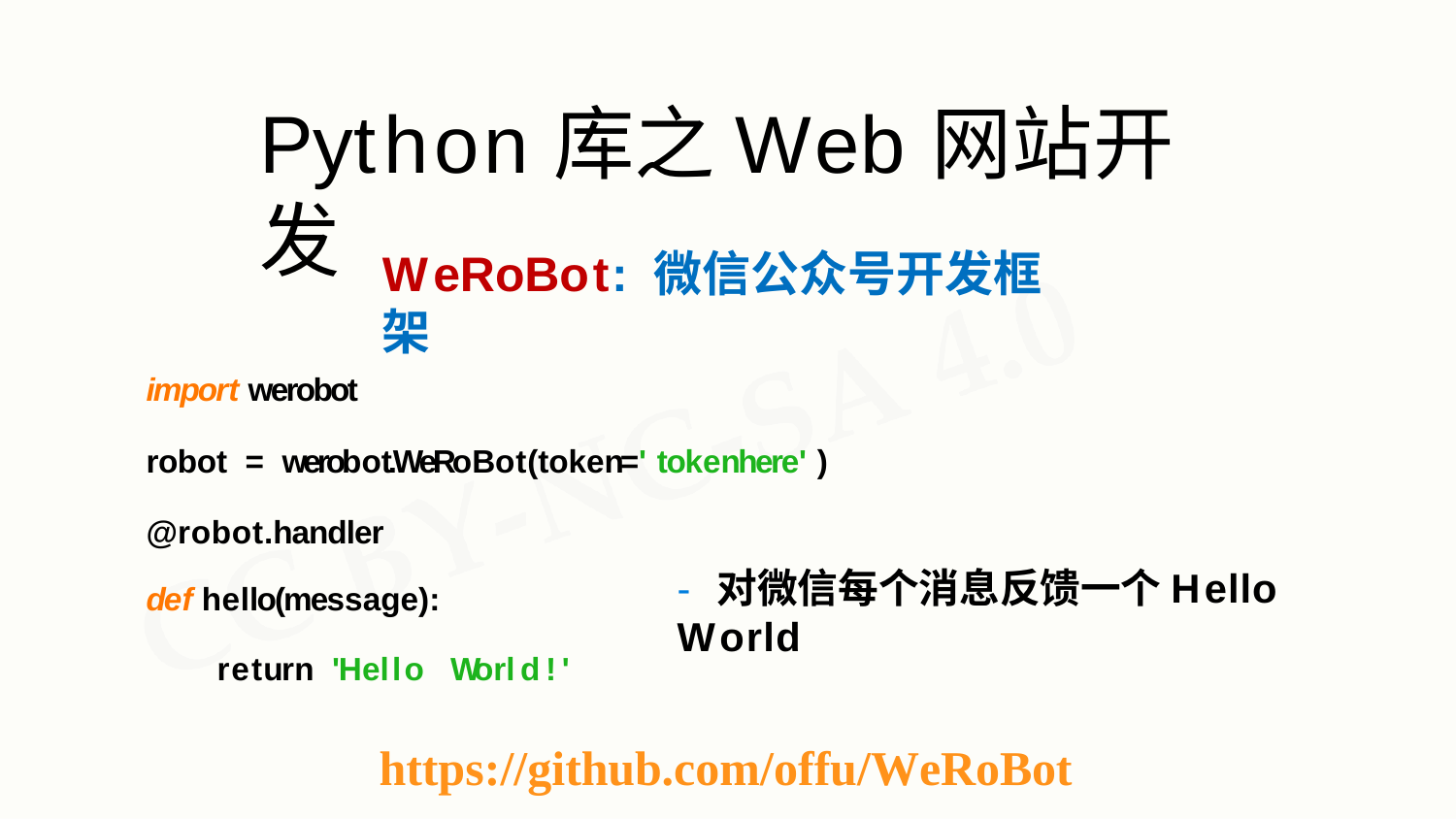

# Python库之Web网站开发
WeRoBot: 微信公众号开发框架

import werobot

robot  =  werobot.WeRoBot(token='tokenhere')

@robot.handler

- 对微信每个消息反馈一个Hello World
def hello(message):
return  'Hello  World!'

https://github.com/offu/WeRoBot